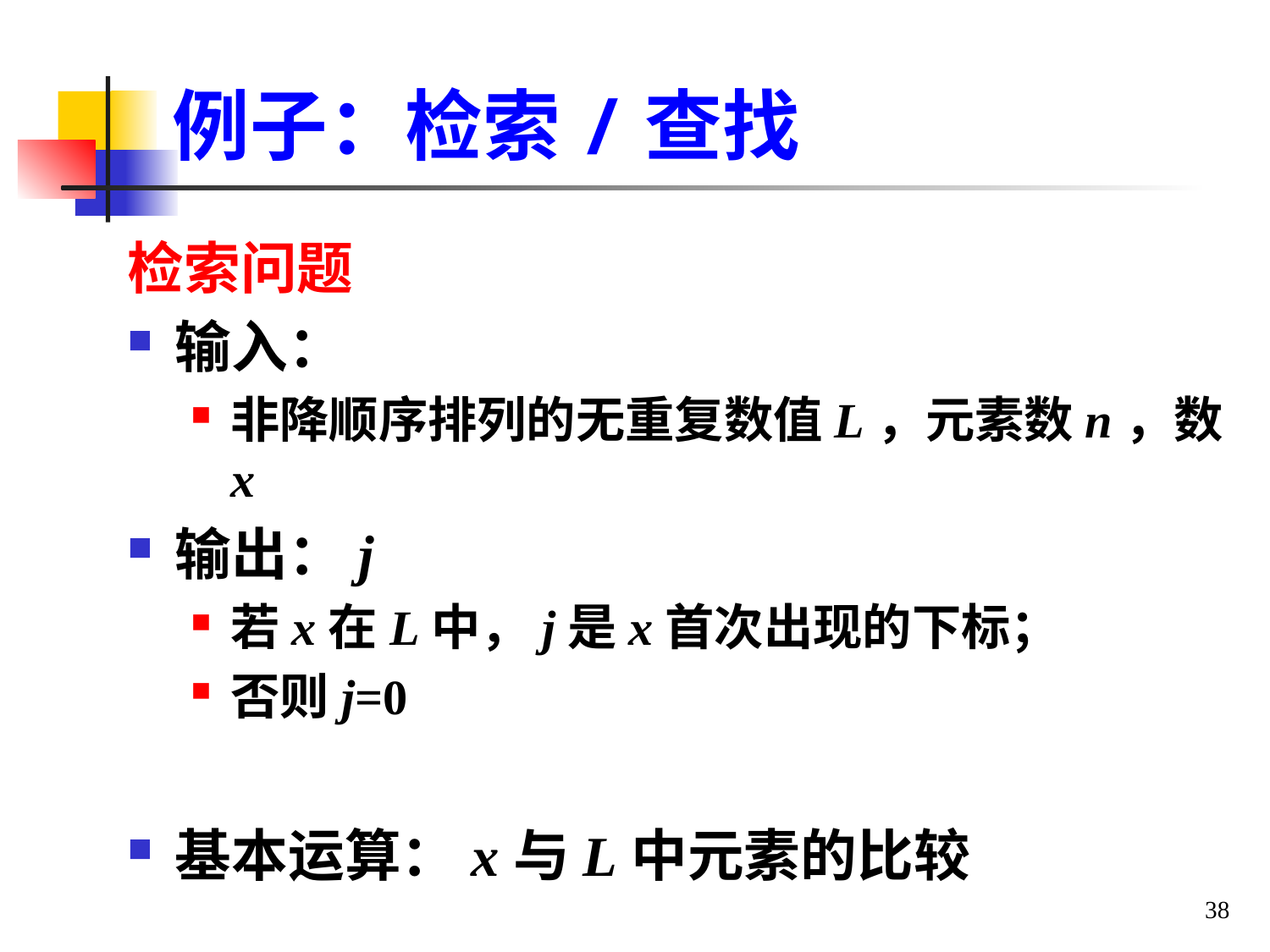

# 例子：检索/查找
检索问题
输入：
非降顺序排列的无重复数值L，元素数n，数x
输出：j
若x在L中，j是x首次出现的下标；
否则j=0

基本运算：x与L中元素的比较
38